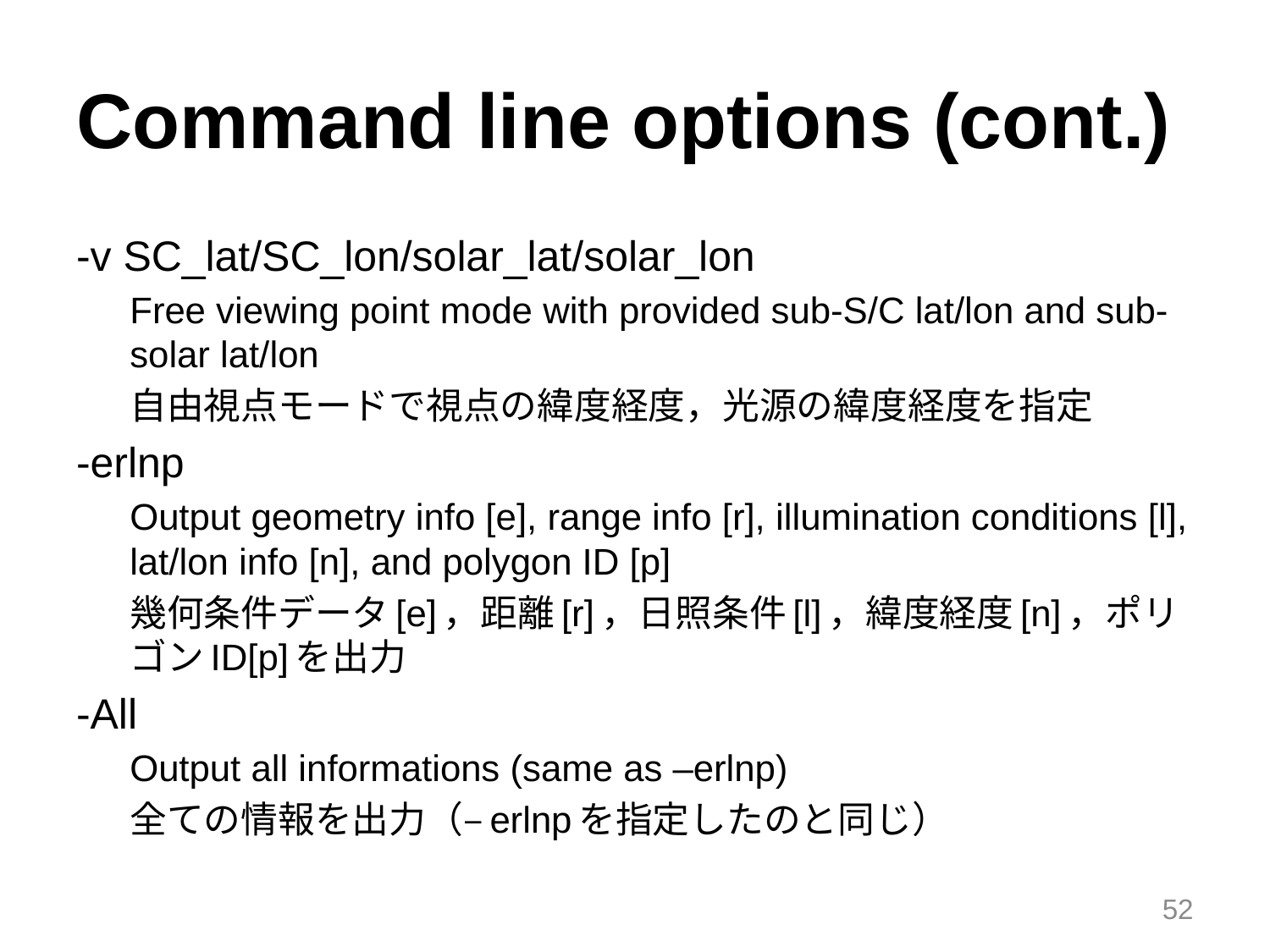

# Command line options (cont.)
-v SC_lat/SC_lon/solar_lat/solar_lon
Free viewing point mode with provided sub-S/C lat/lon and sub-solar lat/lon
自由視点モードで視点の緯度経度，光源の緯度経度を指定
-erlnp
Output geometry info [e], range info [r], illumination conditions [l], lat/lon info [n], and polygon ID [p]
幾何条件データ[e]，距離[r]，日照条件[l]，緯度経度[n]，ポリゴンID[p]を出力
-All
Output all informations (same as –erlnp)
全ての情報を出力（–erlnpを指定したのと同じ）
52